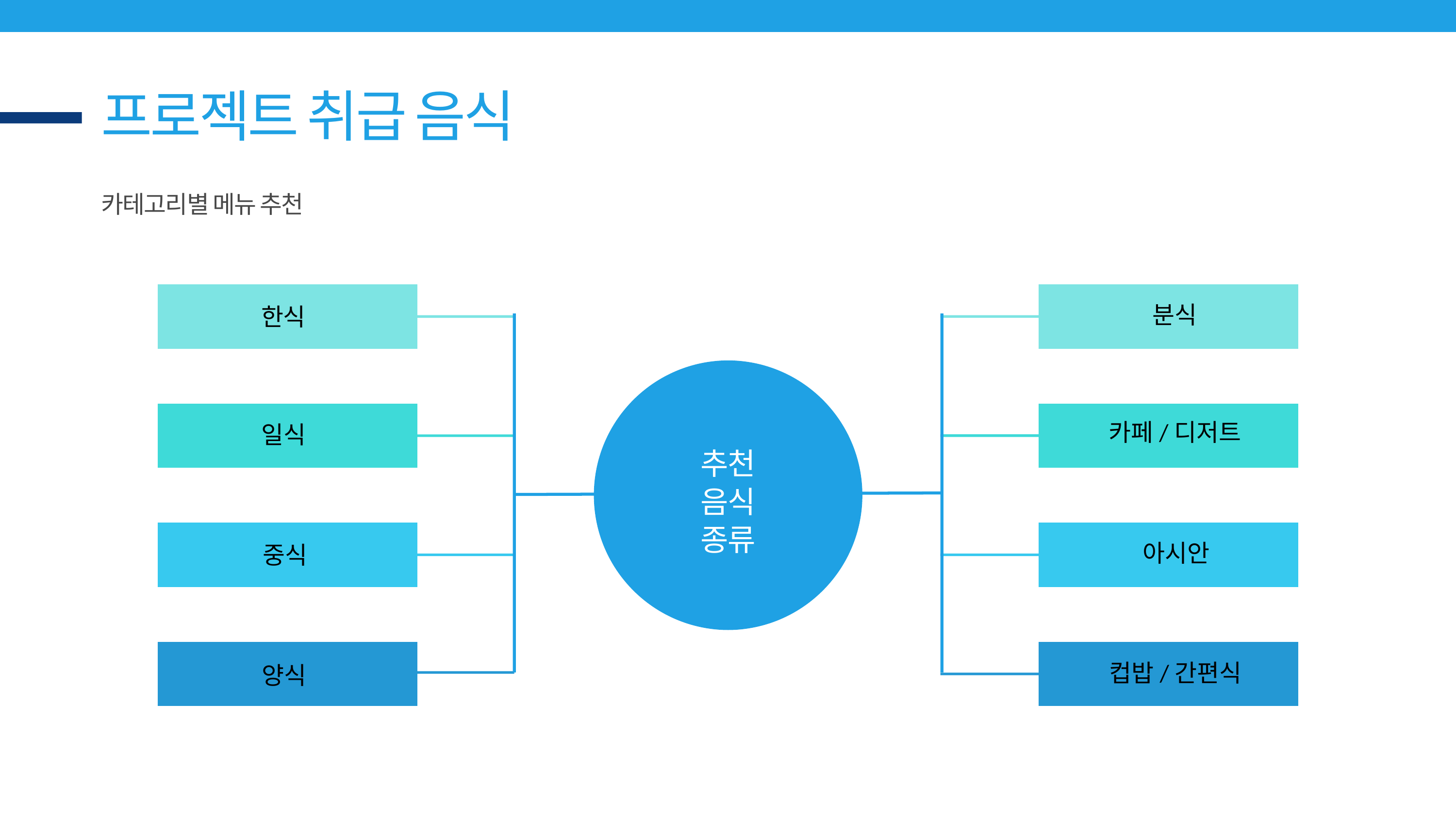

프로젝트 취급 음식

카테고리별 메뉴 추천

한식

분식
분식
한식

추천
음식
종류

일식

카페/디저트
카페/디저트
일식

중식

아시안
아시안
중식

양식

컵밥/ 간편식
컵밥/간편식
양식